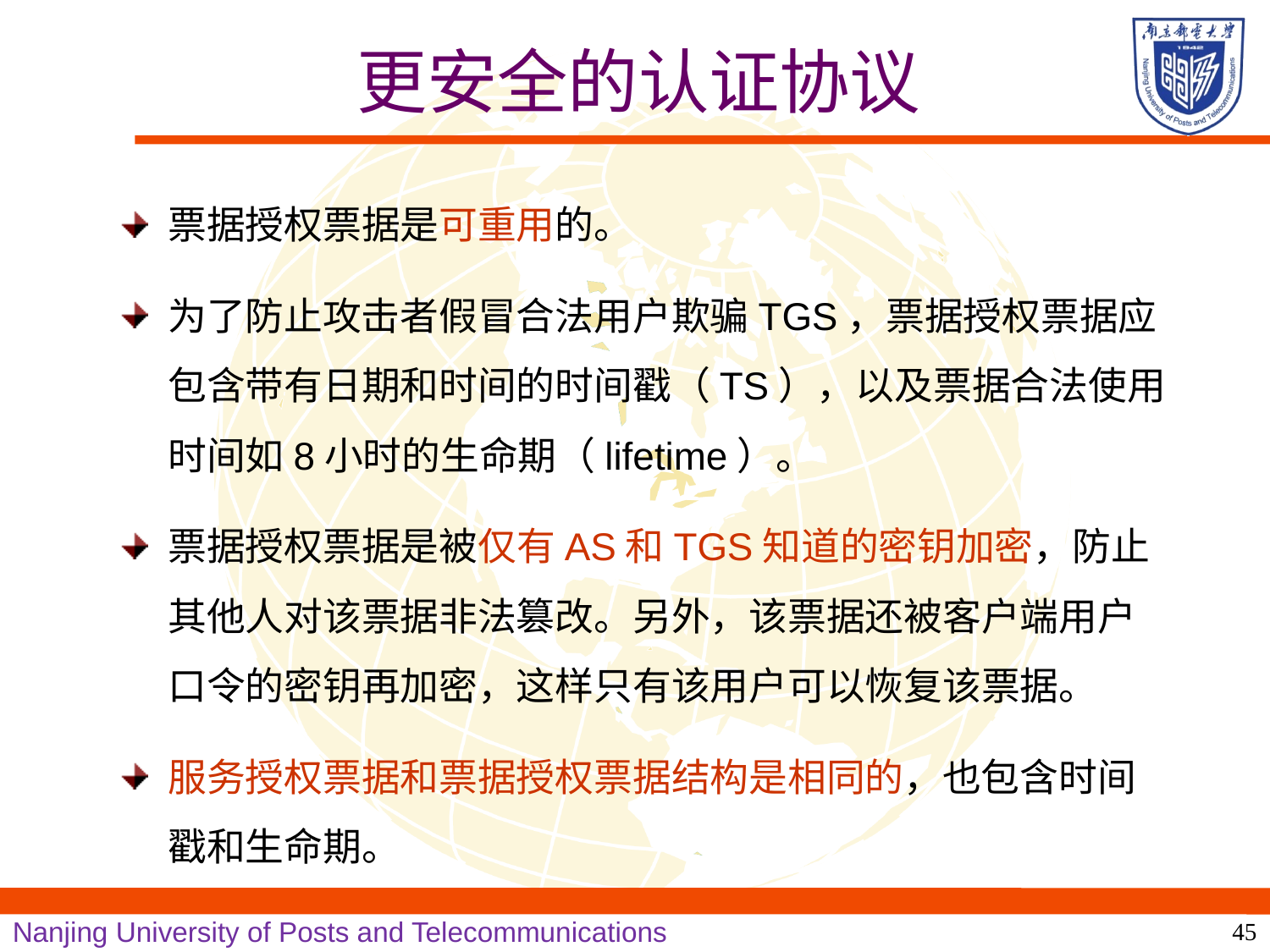

# 更安全的认证协议
票据授权票据是可重用的。
为了防止攻击者假冒合法用户欺骗TGS，票据授权票据应包含带有日期和时间的时间戳（TS），以及票据合法使用时间如8小时的生命期（lifetime）。
票据授权票据是被仅有AS和TGS知道的密钥加密，防止其他人对该票据非法篡改。另外，该票据还被客户端用户口令的密钥再加密，这样只有该用户可以恢复该票据。
服务授权票据和票据授权票据结构是相同的，也包含时间戳和生命期。
45